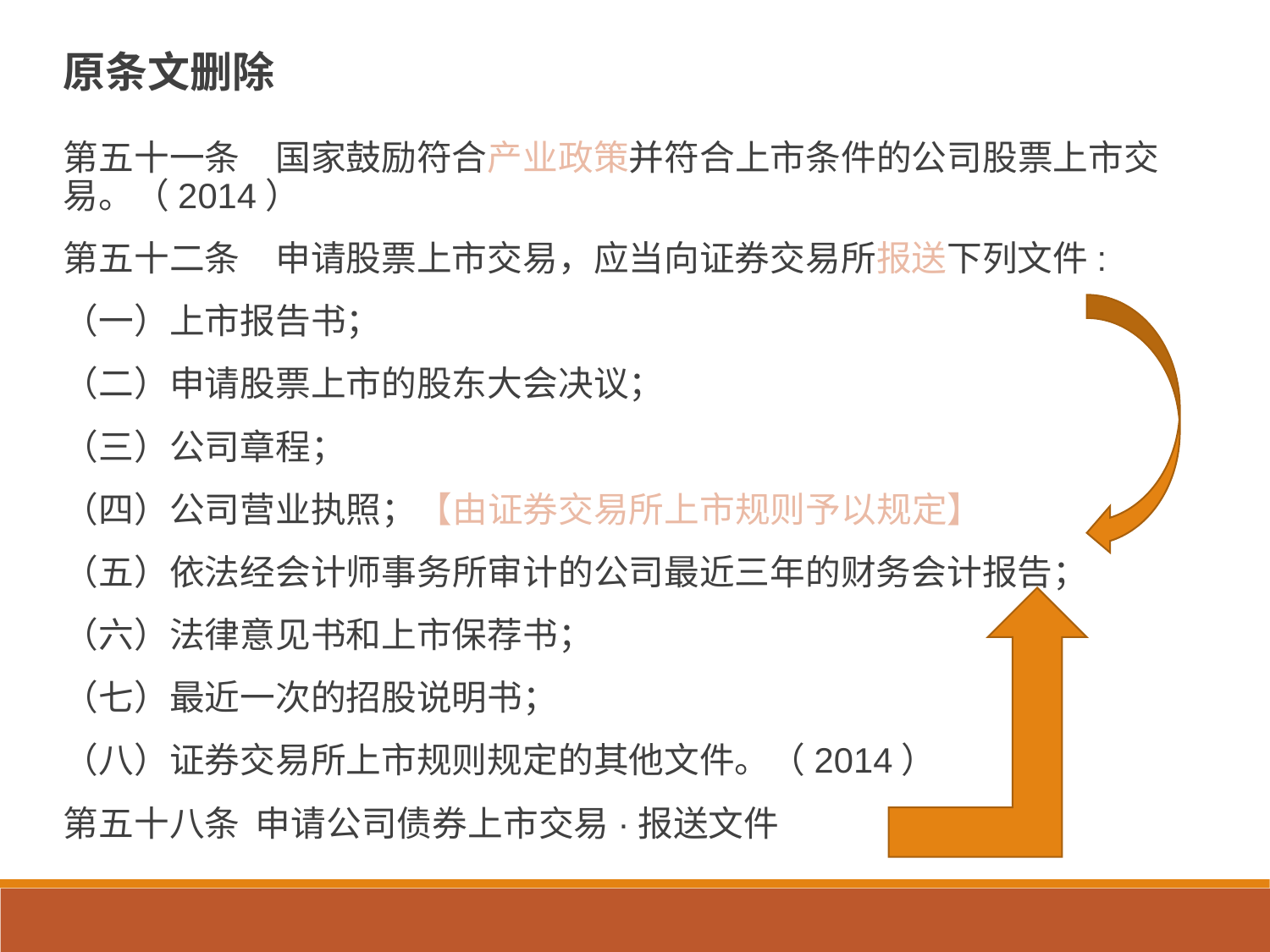

# 原条文删除
第五十一条　国家鼓励符合产业政策并符合上市条件的公司股票上市交易。（2014）
第五十二条　申请股票上市交易，应当向证券交易所报送下列文件:
（一）上市报告书；
（二）申请股票上市的股东大会决议；
（三）公司章程；
（四）公司营业执照；【由证券交易所上市规则予以规定】
（五）依法经会计师事务所审计的公司最近三年的财务会计报告；
（六）法律意见书和上市保荐书；
（七）最近一次的招股说明书；
（八）证券交易所上市规则规定的其他文件。（2014）
第五十八条  申请公司债券上市交易·报送文件